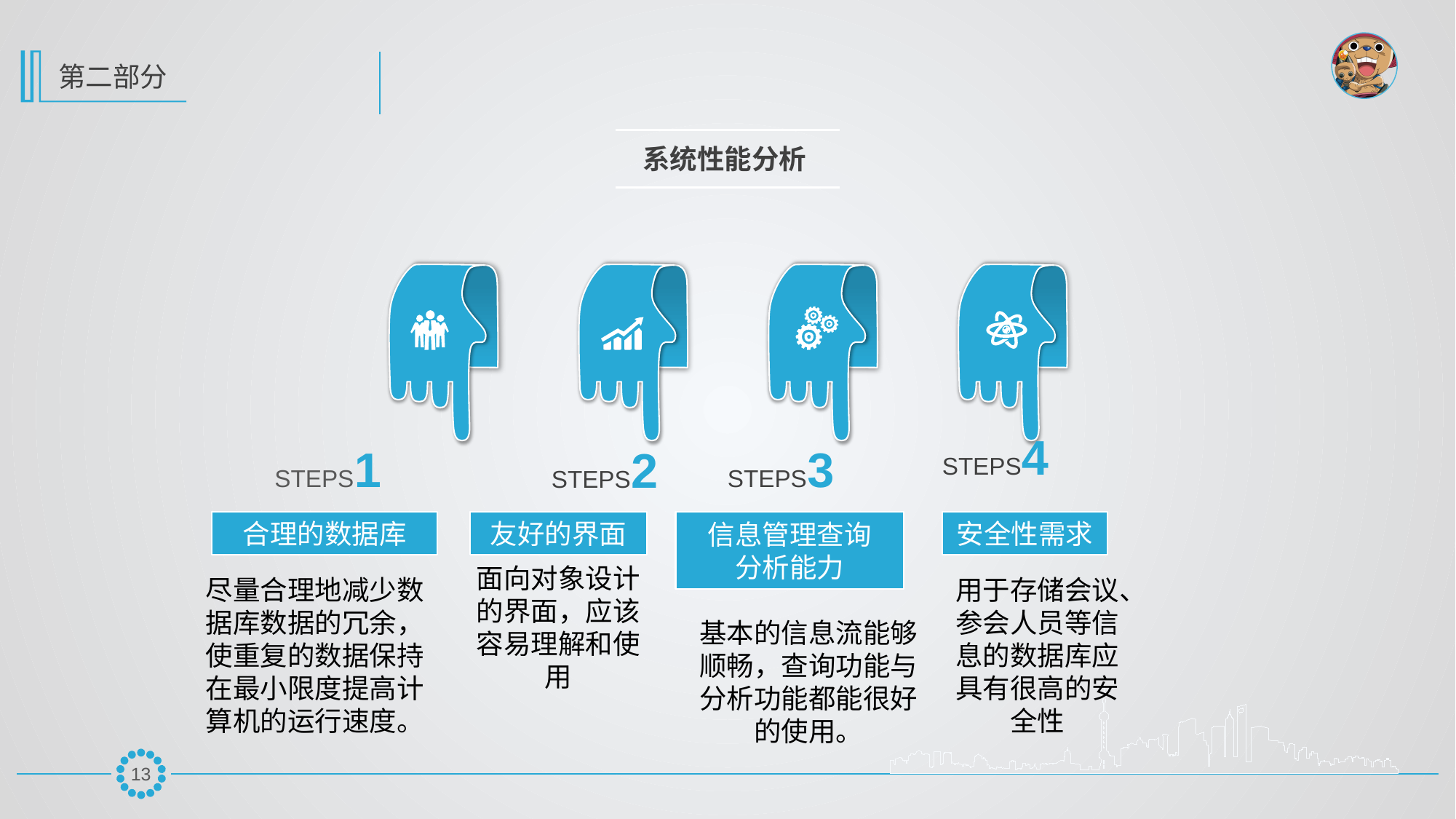

系统性能分析

STEPS4
STEPS1
STEPS3
STEPS2
合理的数据库
友好的界面
信息管理查询
分析能力
安全性需求
面向对象设计的界面，应该容易理解和使用
尽量合理地减少数据库数据的冗余，使重复的数据保持在最小限度提高计算机的运行速度。

用于存储会议、参会人员等信息的数据库应具有很高的安全性
基本的信息流能够顺畅，查询功能与分析功能都能很好的使用。
13